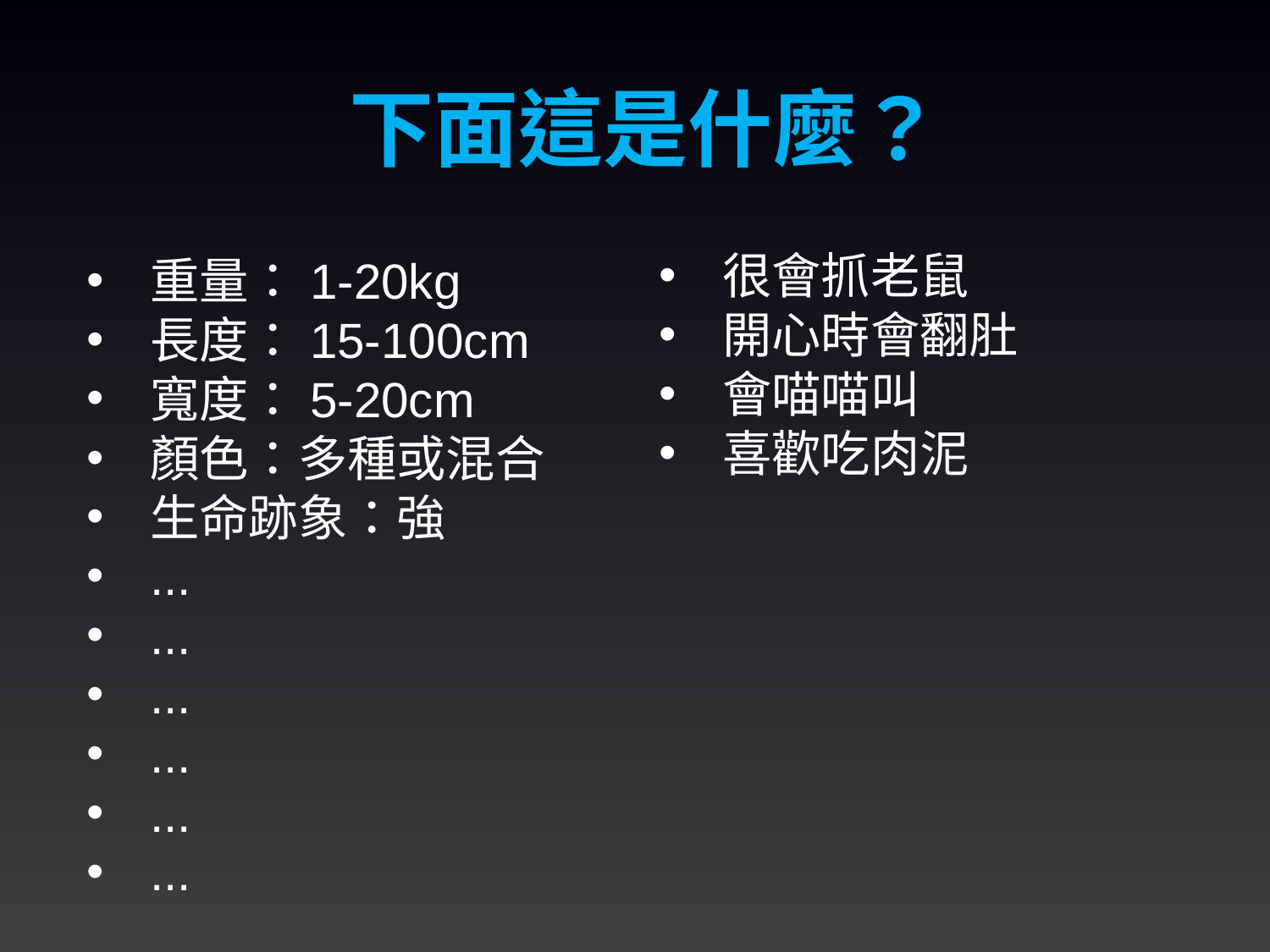

下面這是什麼？
很會抓老鼠
開心時會翻肚
會喵喵叫
喜歡吃肉泥
重量：1-20kg
長度：15-100cm
寬度：5-20cm
顏色：多種或混合
生命跡象：強
...
...
...
...
...
...